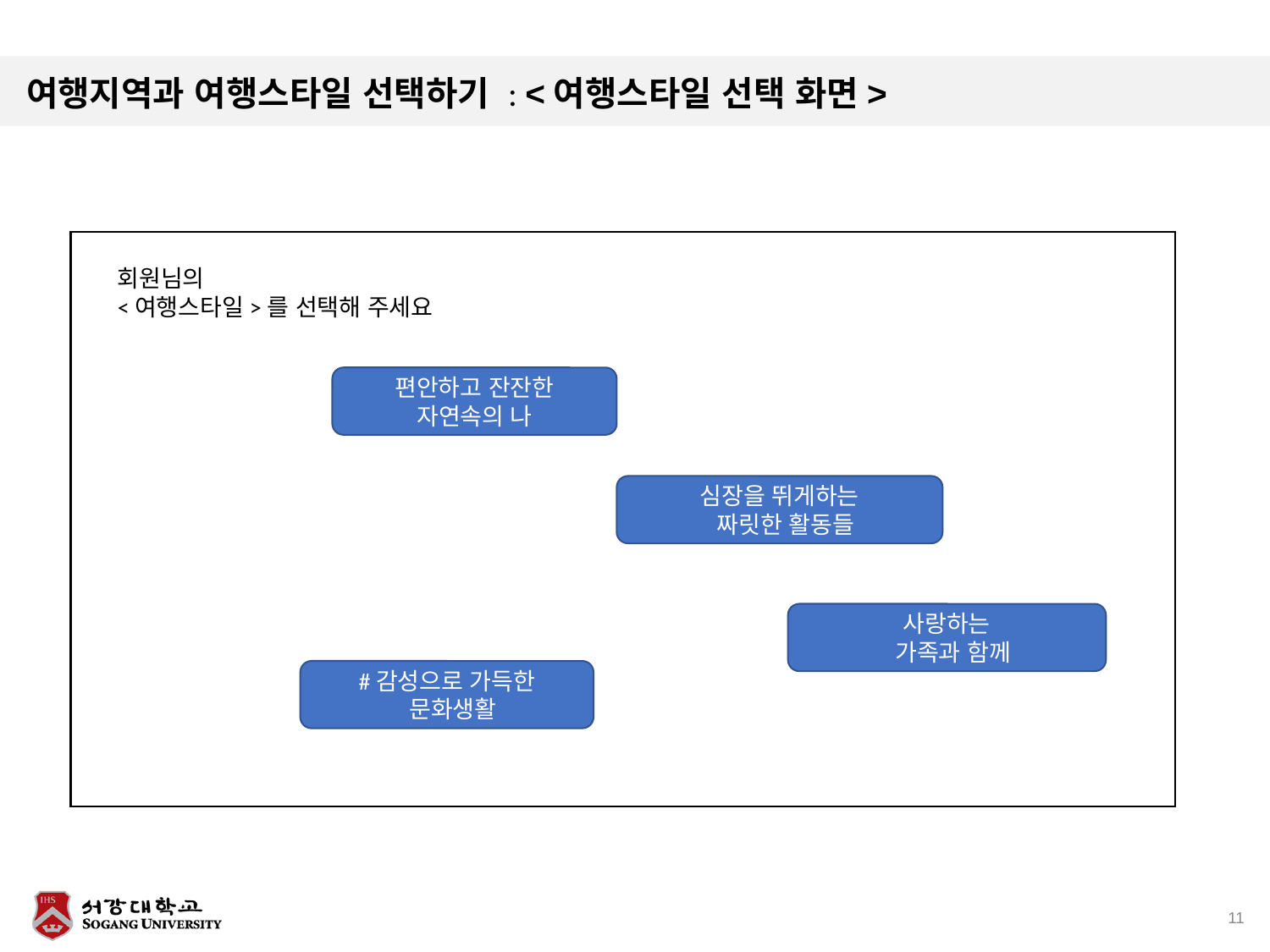

# 여행지역과 여행스타일 선택하기 : <여행스타일 선택 화면>

회원님의
<여행스타일>를 선택해 주세요
편안하고 잔잔한
자연속의 나
심장을 뛰게하는
 짜릿한 활동들
사랑하는
 가족과 함께
#감성으로 가득한
 문화생활
11